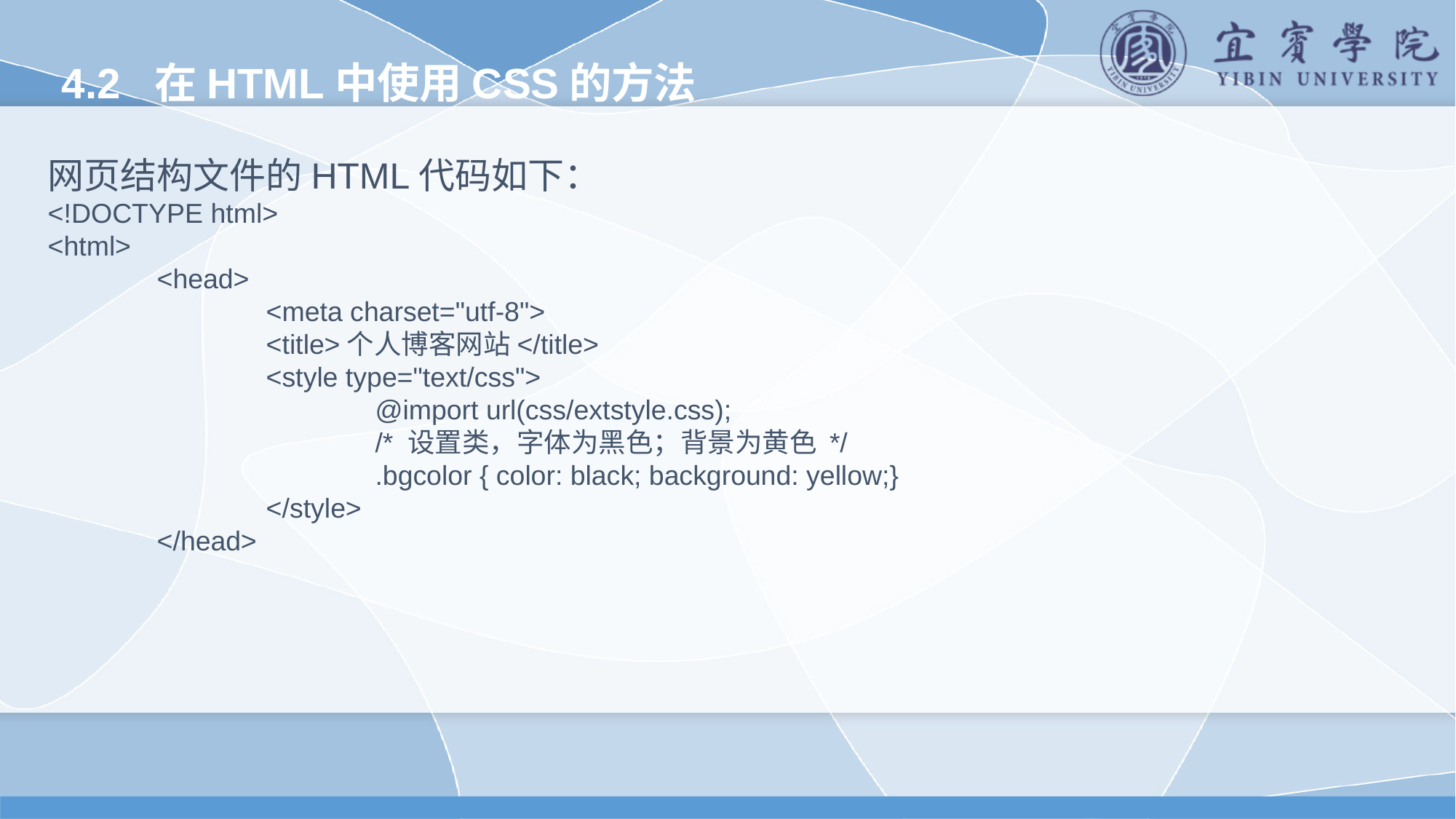

4.2  在HTML中使用CSS的方法
网页结构文件的HTML代码如下：
<!DOCTYPE html>
<html>
	<head>
		<meta charset="utf-8">
		<title>个人博客网站</title>
		<style type="text/css">
			@import url(css/extstyle.css);
			/* 设置类，字体为黑色；背景为黄色 */
			.bgcolor { color: black; background: yellow;}
		</style>
	</head>